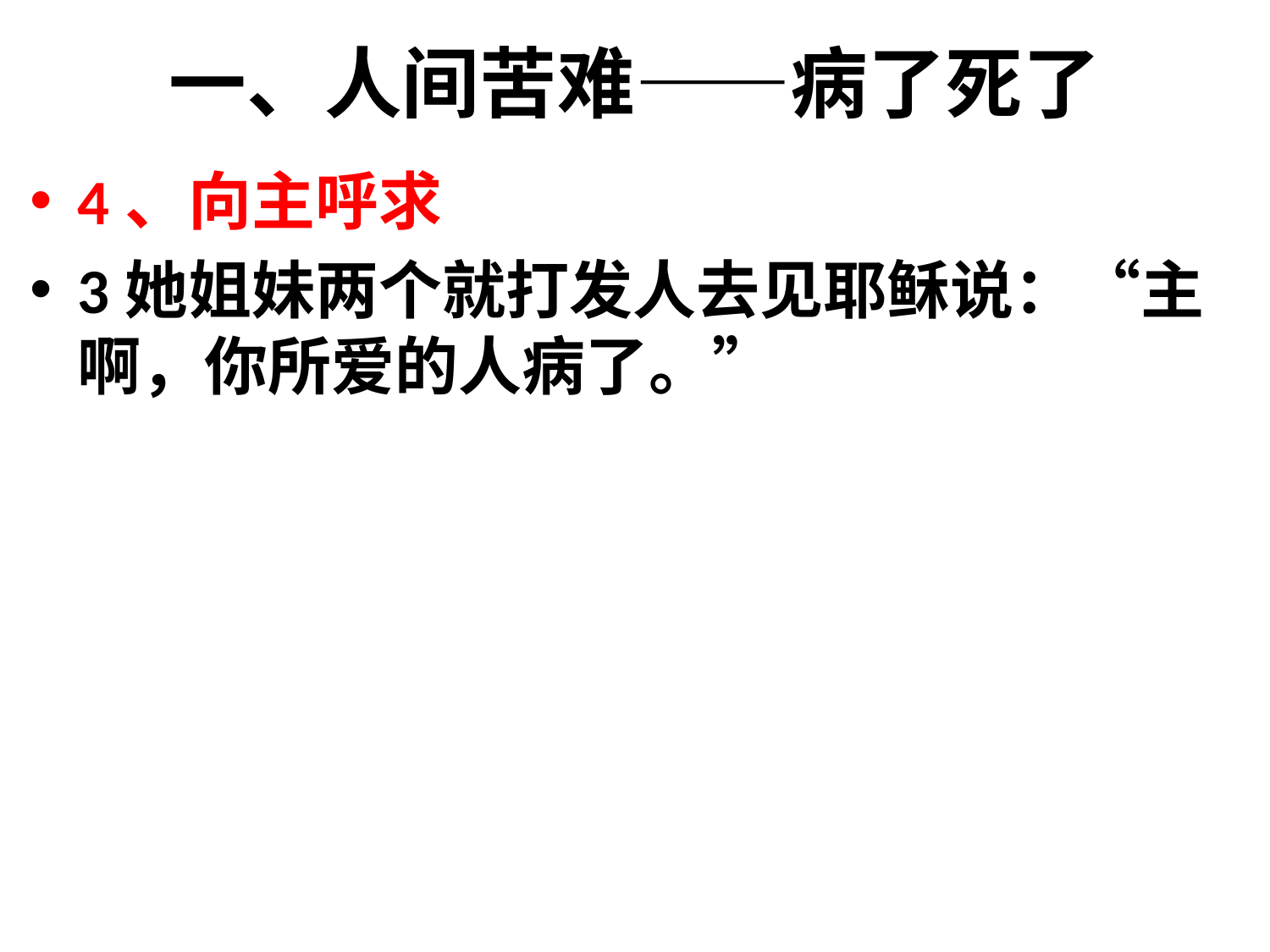

# 一、人间苦难——病了死了
4、向主呼求
3她姐妹两个就打发人去见耶稣说：“主啊，你所爱的人病了。”